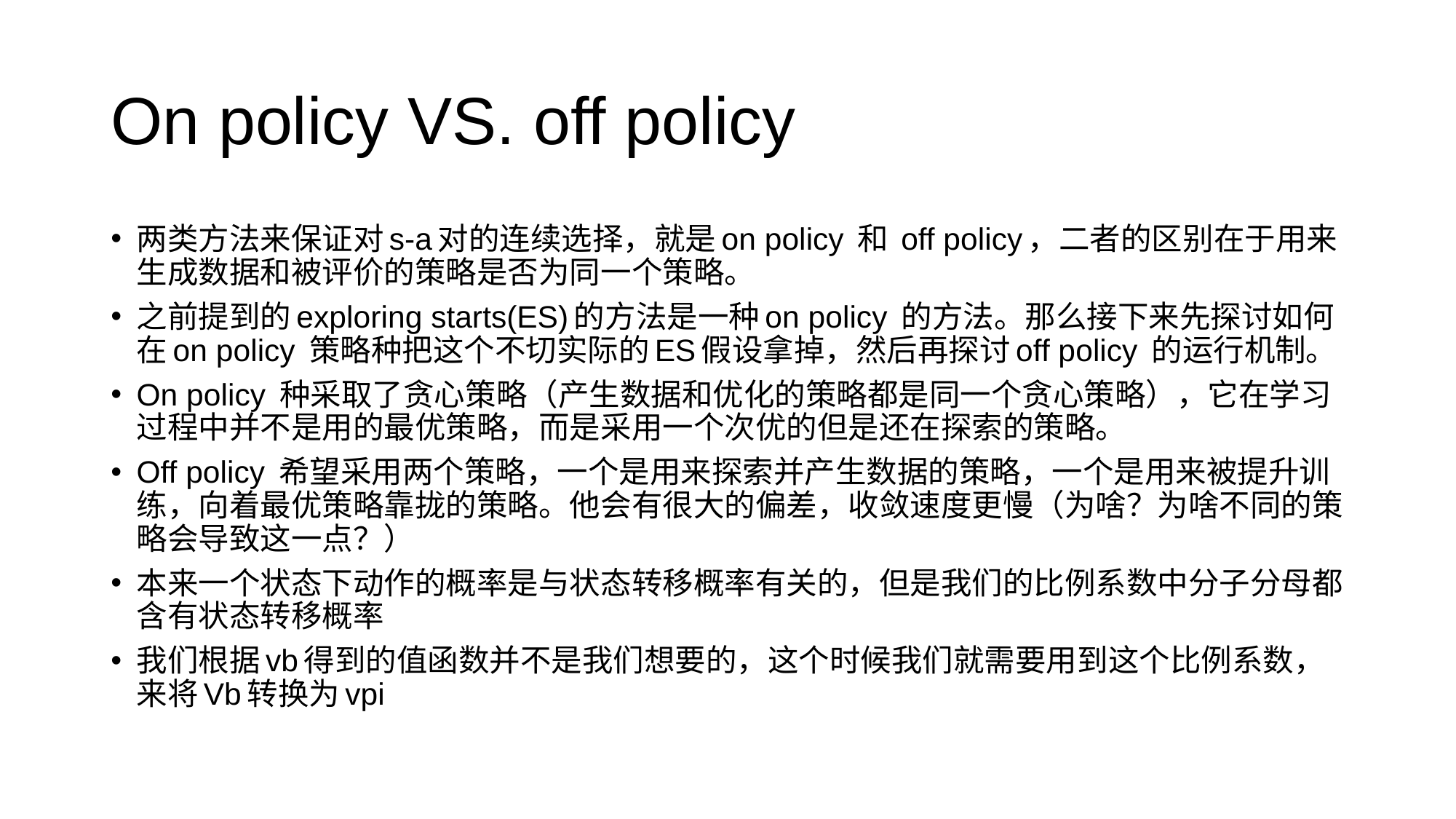

# On policy VS. off policy
两类方法来保证对s-a对的连续选择，就是on policy 和 off policy，二者的区别在于用来生成数据和被评价的策略是否为同一个策略。
之前提到的exploring starts(ES)的方法是一种on policy 的方法。那么接下来先探讨如何在on policy 策略种把这个不切实际的ES假设拿掉，然后再探讨off policy 的运行机制。
On policy 种采取了贪心策略（产生数据和优化的策略都是同一个贪心策略），它在学习过程中并不是用的最优策略，而是采用一个次优的但是还在探索的策略。
Off policy 希望采用两个策略，一个是用来探索并产生数据的策略，一个是用来被提升训练，向着最优策略靠拢的策略。他会有很大的偏差，收敛速度更慢（为啥？为啥不同的策略会导致这一点？）
本来一个状态下动作的概率是与状态转移概率有关的，但是我们的比例系数中分子分母都含有状态转移概率
我们根据vb得到的值函数并不是我们想要的，这个时候我们就需要用到这个比例系数，来将Vb转换为vpi